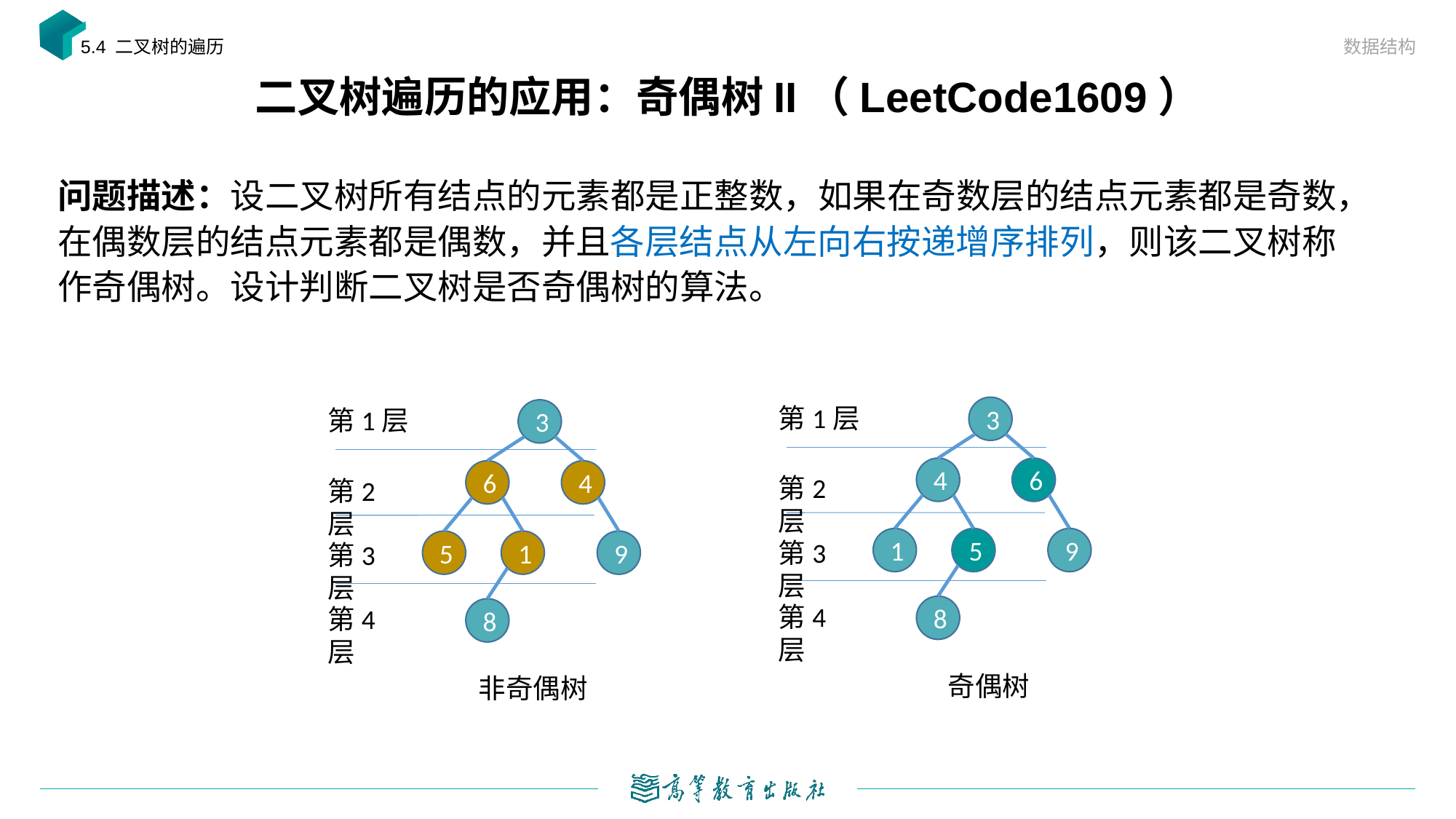

数据结构
5.4 二叉树的遍历
# 二叉树遍历的应用：奇偶树II（LeetCode1609）
问题描述：设二叉树所有结点的元素都是正整数，如果在奇数层的结点元素都是奇数，在偶数层的结点元素都是偶数，并且各层结点从左向右按递增序排列，则该二叉树称作奇偶树。设计判断二叉树是否奇偶树的算法。
第1层
3
第1层
3
4
6
6
4
第2层
第2层
1
5
9
第3层
5
1
9
第3层
第4层
8
第4层
8
奇偶树
非奇偶树